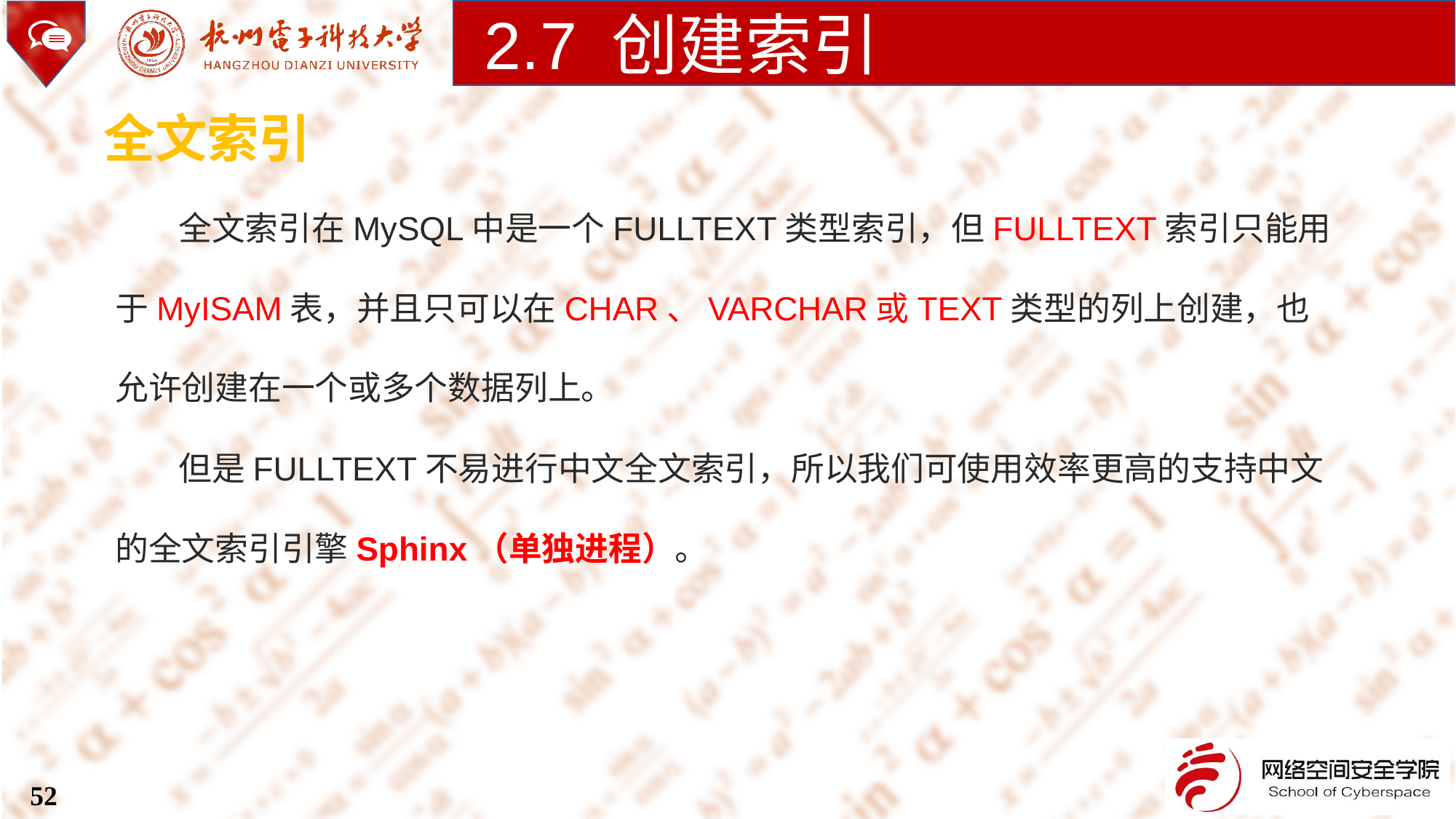

2.7 创建索引
全文索引
全文索引在MySQL中是一个FULLTEXT类型索引，但FULLTEXT索引只能用于MyISAM表，并且只可以在CHAR、VARCHAR或TEXT类型的列上创建，也允许创建在一个或多个数据列上。
但是FULLTEXT不易进行中文全文索引，所以我们可使用效率更高的支持中文的全文索引引擎Sphinx（单独进程）。

52